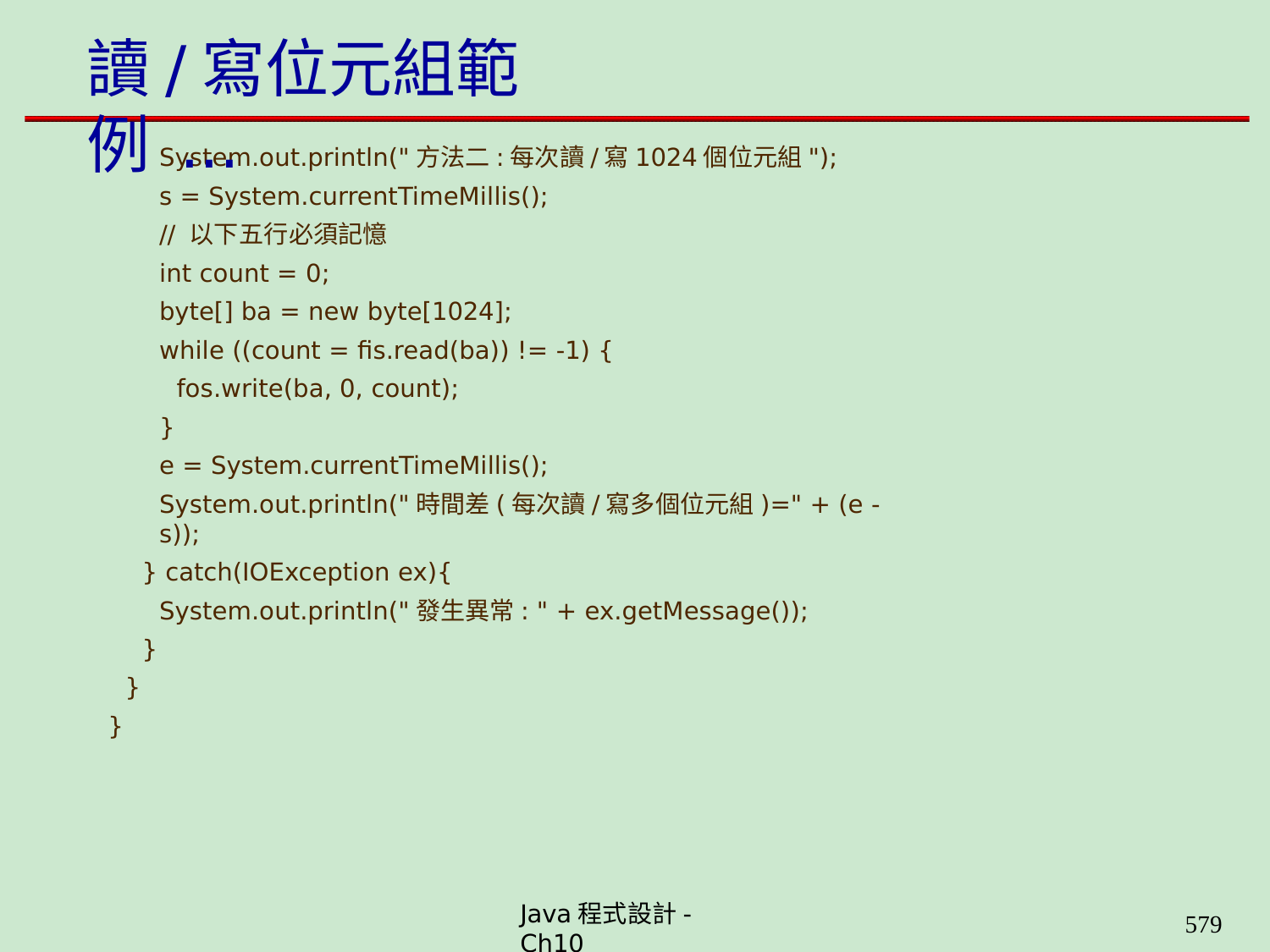

# 讀/寫位元組範例 ...
System.out.println("方法二:每次讀/寫1024個位元組");
s = System.currentTimeMillis();
// 以下五行必須記憶
int count = 0;
byte[] ba = new byte[1024];
while ((count = fis.read(ba)) != -1) {
fos.write(ba, 0, count);
}
e = System.currentTimeMillis();
System.out.println("時間差(每次讀/寫多個位元組)=" + (e - s));
} catch(IOException ex){
System.out.println("發生異常: " + ex.getMessage());
}
}
}
Java程式設計-Ch10
579